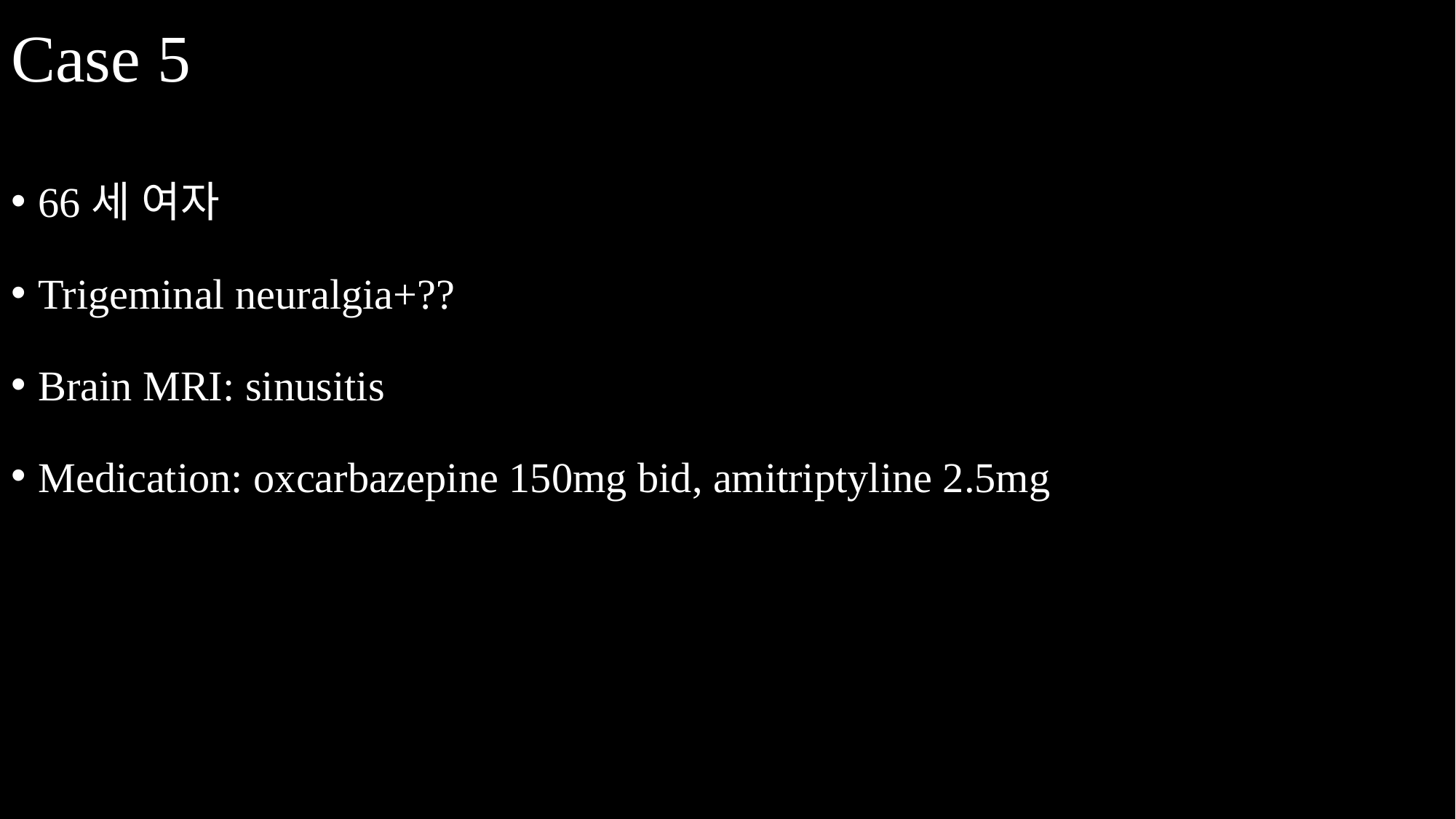

# Case 5
66세 여자
Trigeminal neuralgia+??
Brain MRI: sinusitis
Medication: oxcarbazepine 150mg bid, amitriptyline 2.5mg